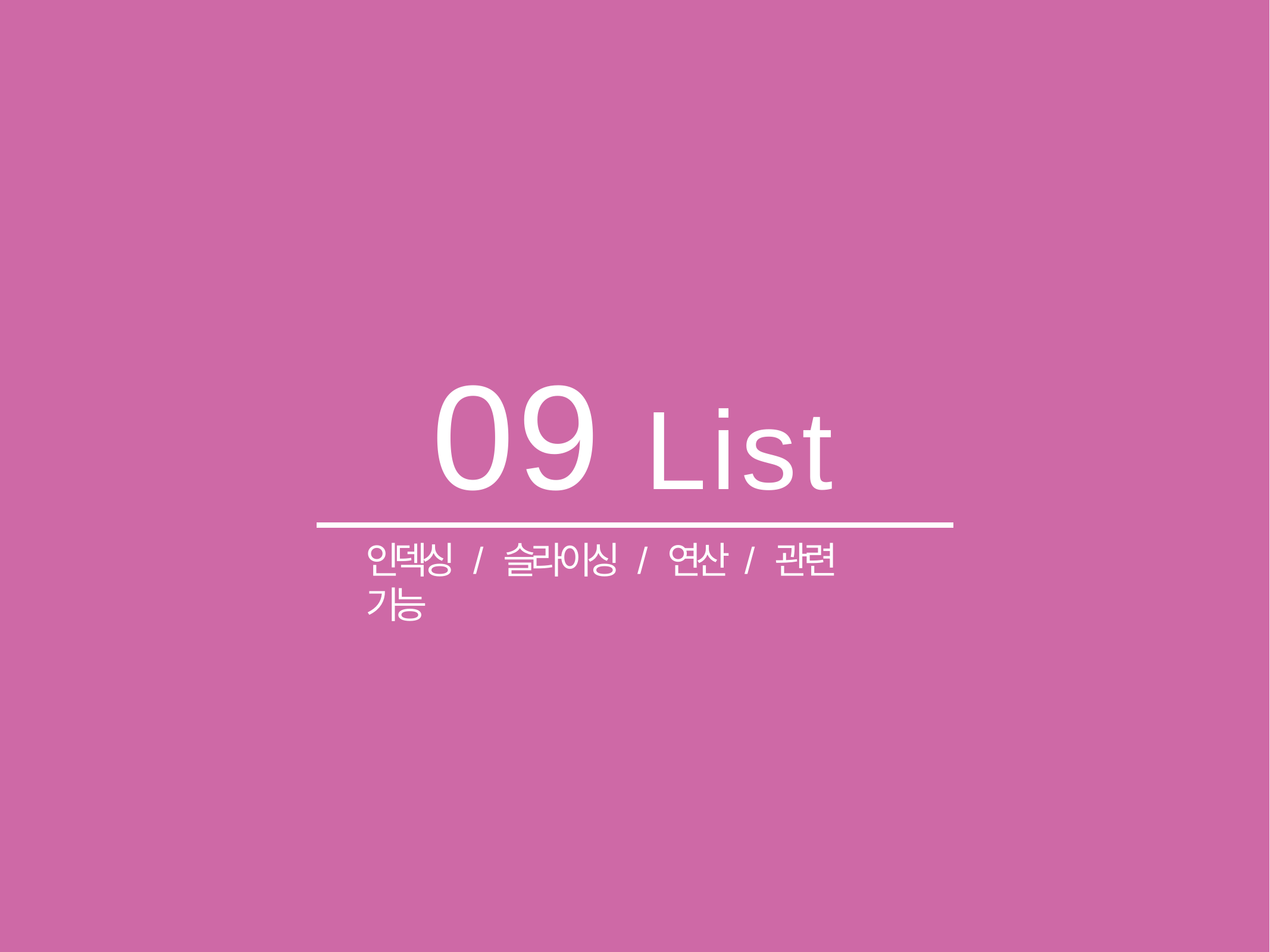

# 09 List

인덱싱  / 슬라이싱  / 연산 / 관련 기능